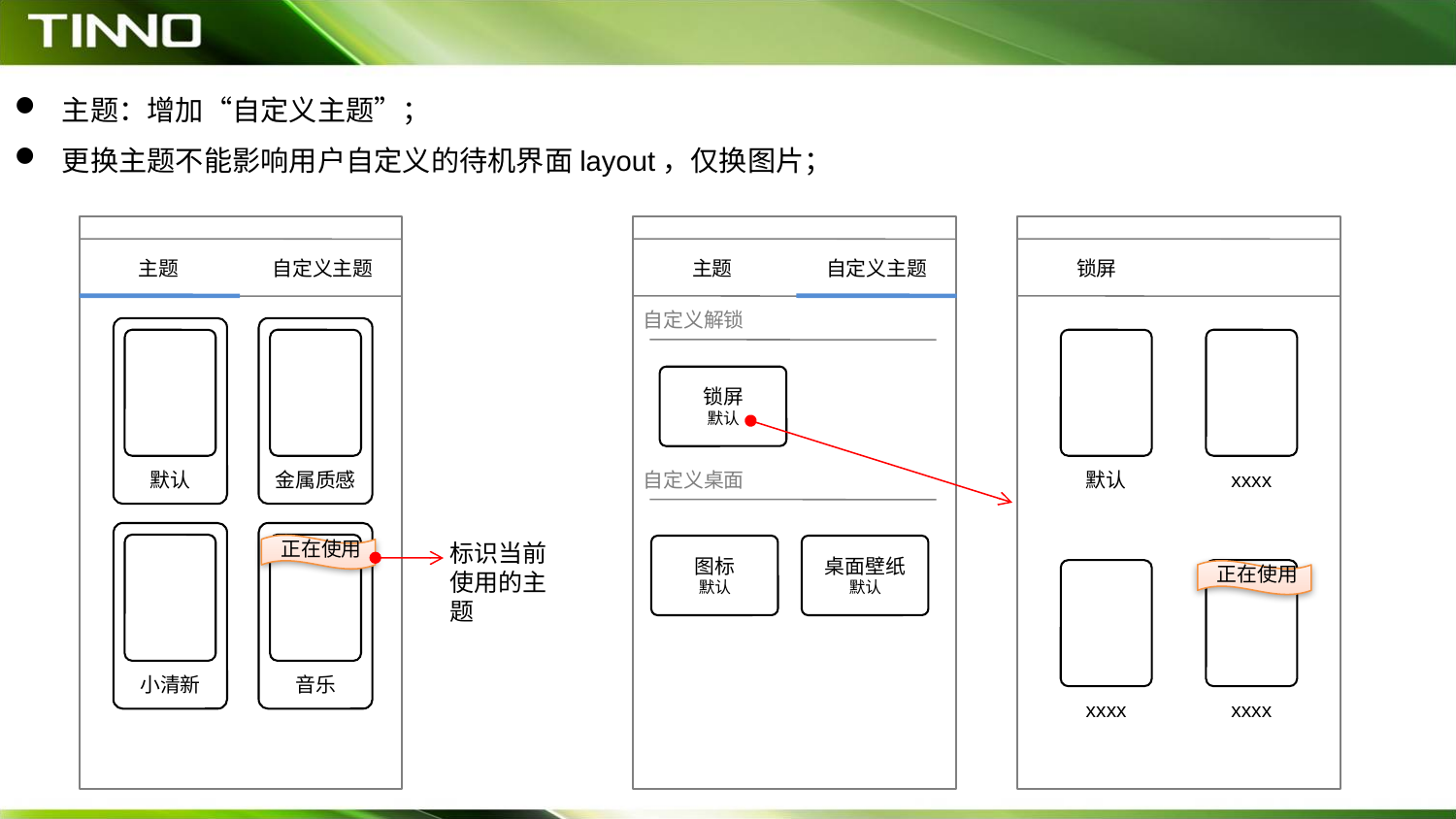

主题：增加“自定义主题”；
  更换主题不能影响用户自定义的待机界面layout，仅换图片；

主题
自定义主题
主题
自定义主题
锁屏
自定义解锁

锁屏
默认
默认
金属质感
自定义桌面
默认
xxxx

标识当前使用的主题
正在使用

图标
默认
桌面壁纸
默认
正在使用

小清新
音乐
xxxx
xxxx